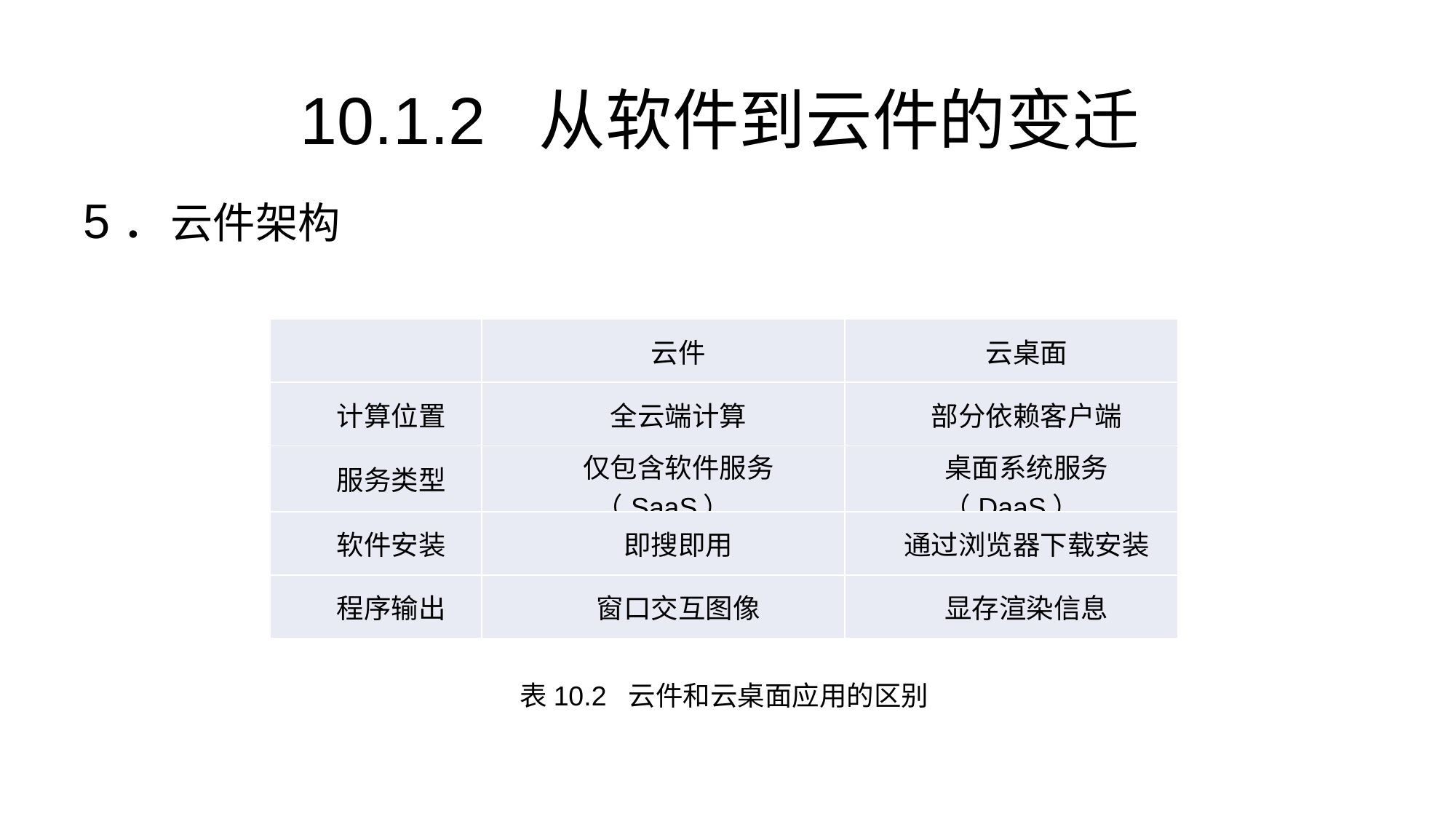

# 10.1.2  从软件到云件的变迁
5．云件架构
|  | 云件 | 云桌面 |
| --- | --- | --- |
| 计算位置 | 全云端计算 | 部分依赖客户端 |
| 服务类型 | 仅包含软件服务（SaaS） | 桌面系统服务（DaaS） |
| 软件安装 | 即搜即用 | 通过浏览器下载安装 |
| 程序输出 | 窗口交互图像 | 显存渲染信息 |
表10.2  云件和云桌面应用的区别